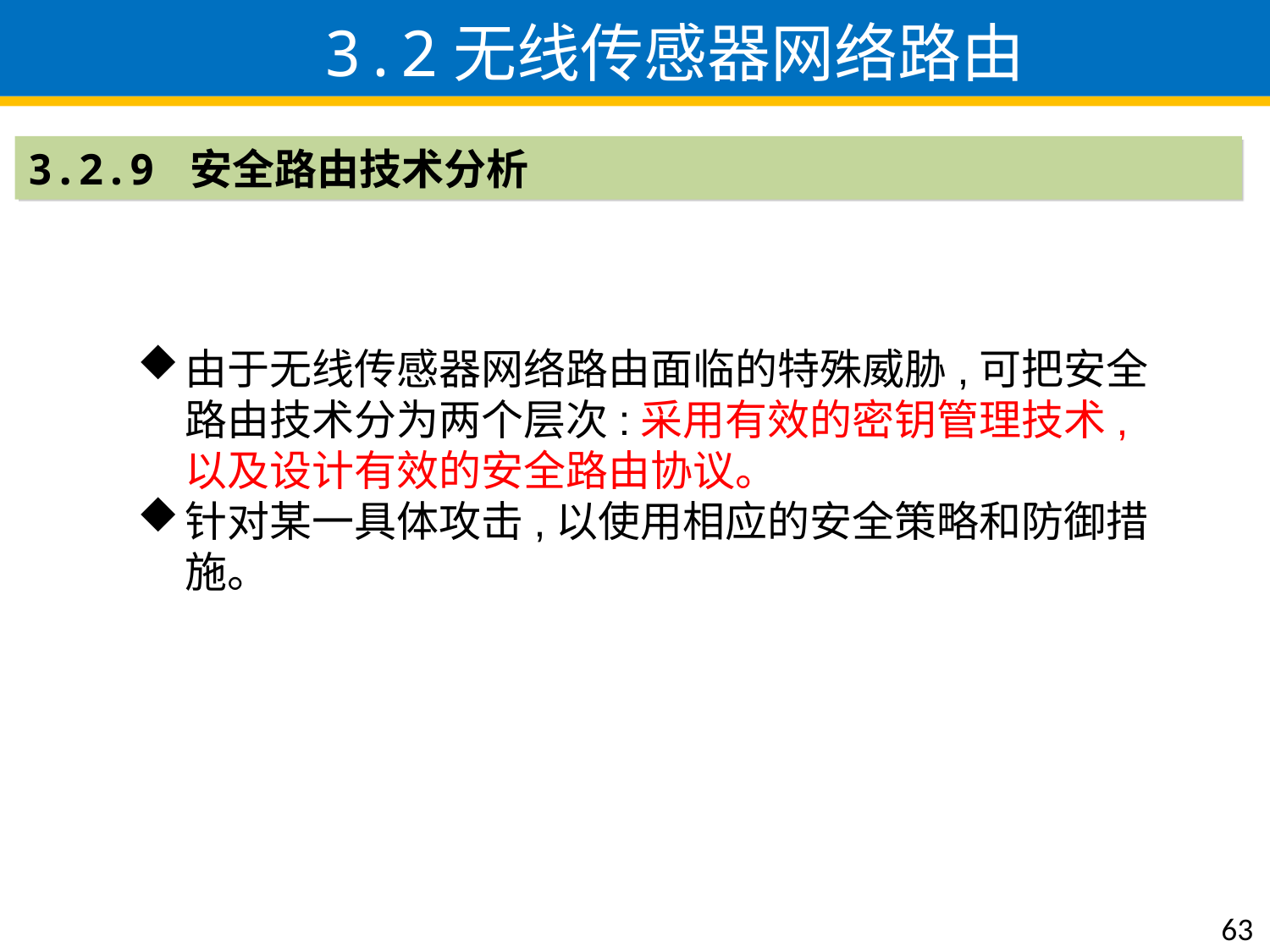

3.2无线传感器网络路由
3.2.9 安全路由技术分析
由于无线传感器网络路由面临的特殊威胁,可把安全路由技术分为两个层次:采用有效的密钥管理技术,以及设计有效的安全路由协议。
针对某一具体攻击,以使用相应的安全策略和防御措施。
63